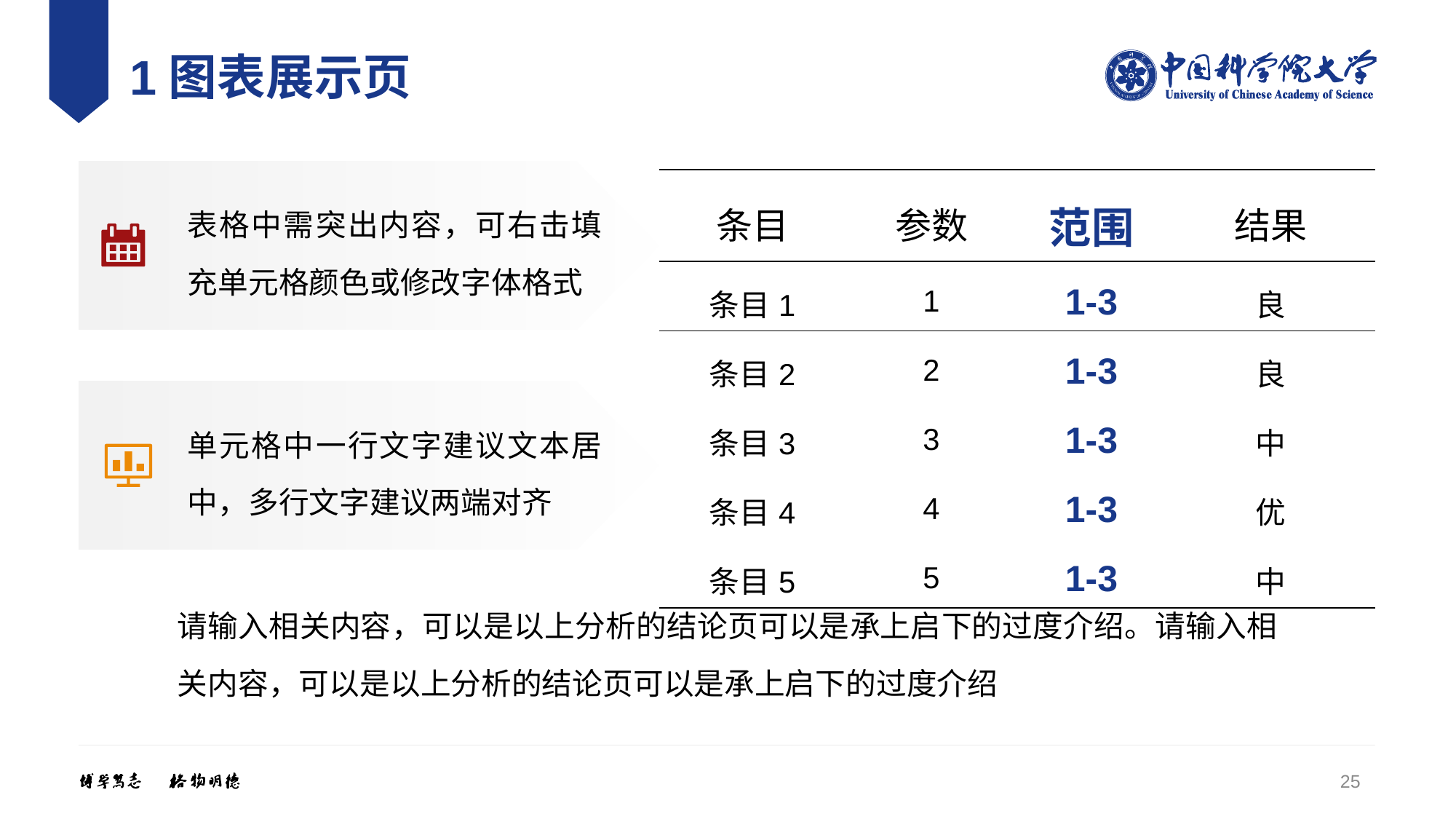

# 1图表展示页

| 条目 | 参数 | 范围 | 结果 |
| --- | --- | --- | --- |
| 条目1 | 1 | 1-3 | 良 |
| 条目2 | 2 | 1-3 | 良 |
| 条目3 | 3 | 1-3 | 中 |
| 条目4 | 4 | 1-3 | 优 |
| 条目5 | 5 | 1-3 | 中 |
表格中需突出内容，可右击填充单元格颜色或修改字体格式

单元格中一行文字建议文本居中，多行文字建议两端对齐

请输入相关内容，可以是以上分析的结论页可以是承上启下的过度介绍。请输入相关内容，可以是以上分析的结论页可以是承上启下的过度介绍
25